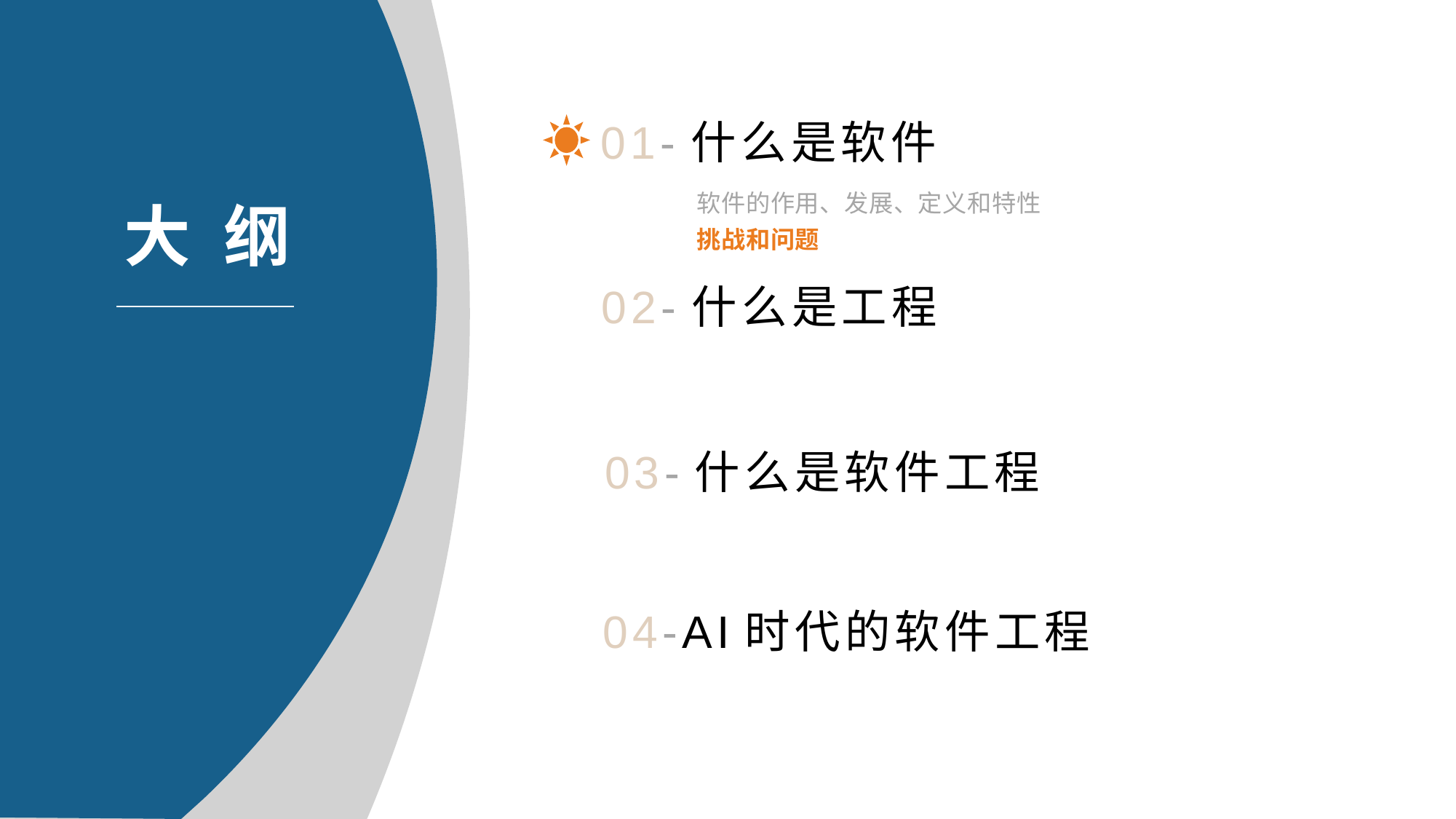

01-什么是软件

软件的作用、发展、定义和特性
挑战和问题
02-什么是工程

03-什么是软件工程
04-AI时代的软件工程
12